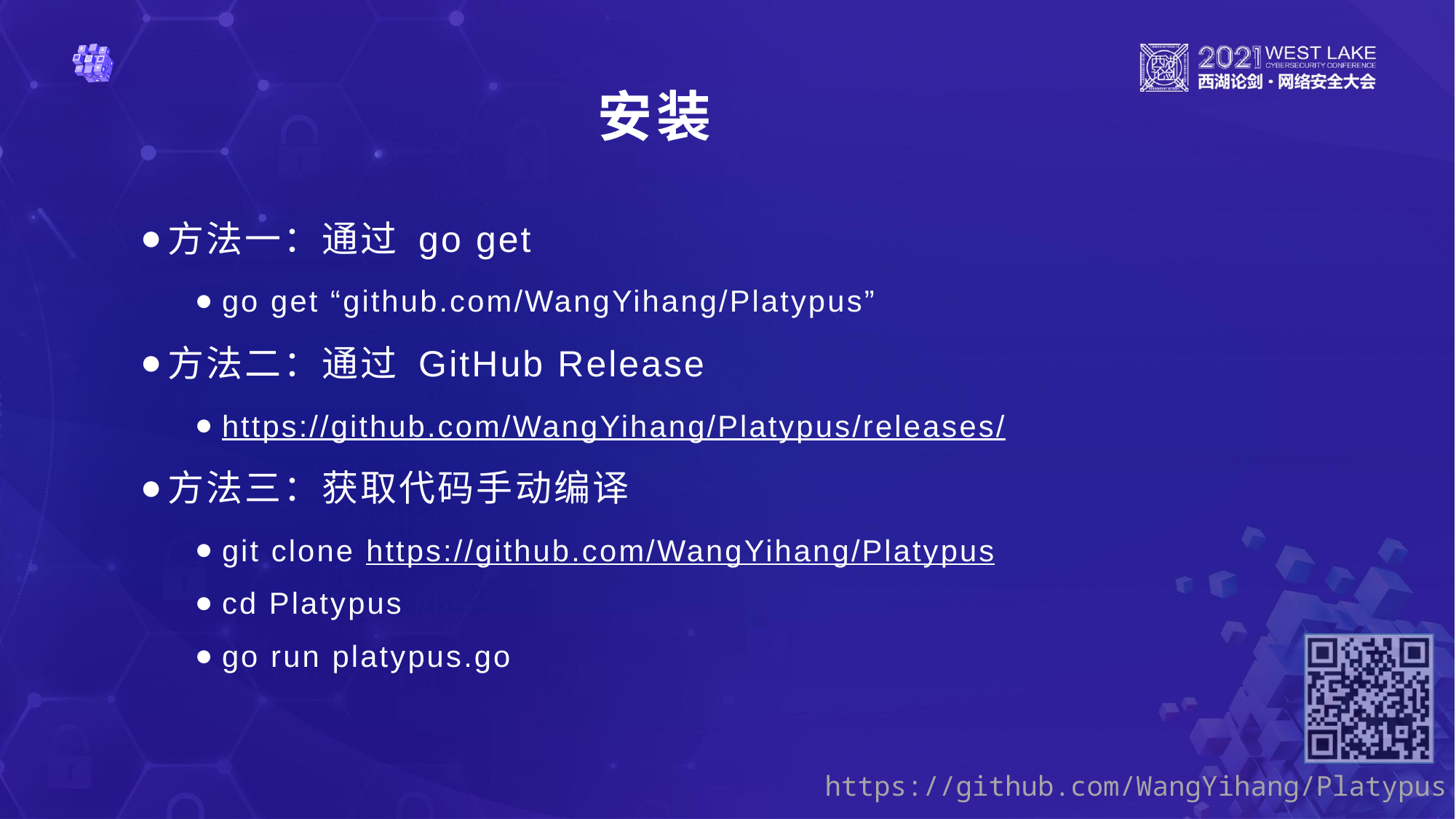

安装
方法一：通过 go get
go get “github.com/WangYihang/Platypus”
方法二：通过 GitHub Release
https://github.com/WangYihang/Platypus/releases/
方法三：获取代码手动编译
git clone https://github.com/WangYihang/Platypus
cd Platypus
go run platypus.go